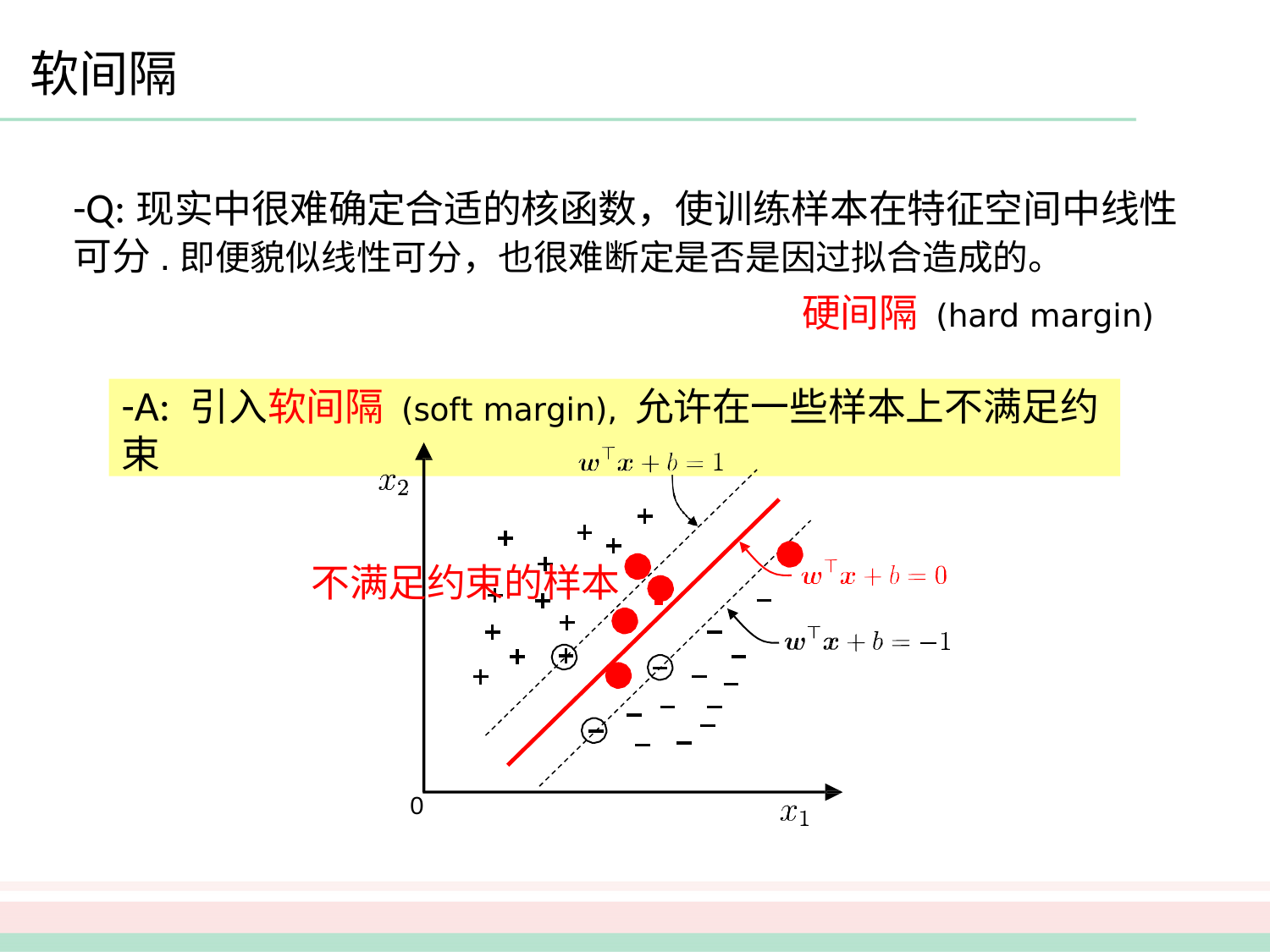

软间隔

-Q:现实中很难确定合适的核函数，使训练样本在特征空间中线性可分.即便貌似线性可分，也很难断定是否是因过拟合造成的。
硬间隔 (hard margin)
-A: 引入软间隔 (soft margin), 允许在一些样本上不满足约束

不满足约束的样本

0